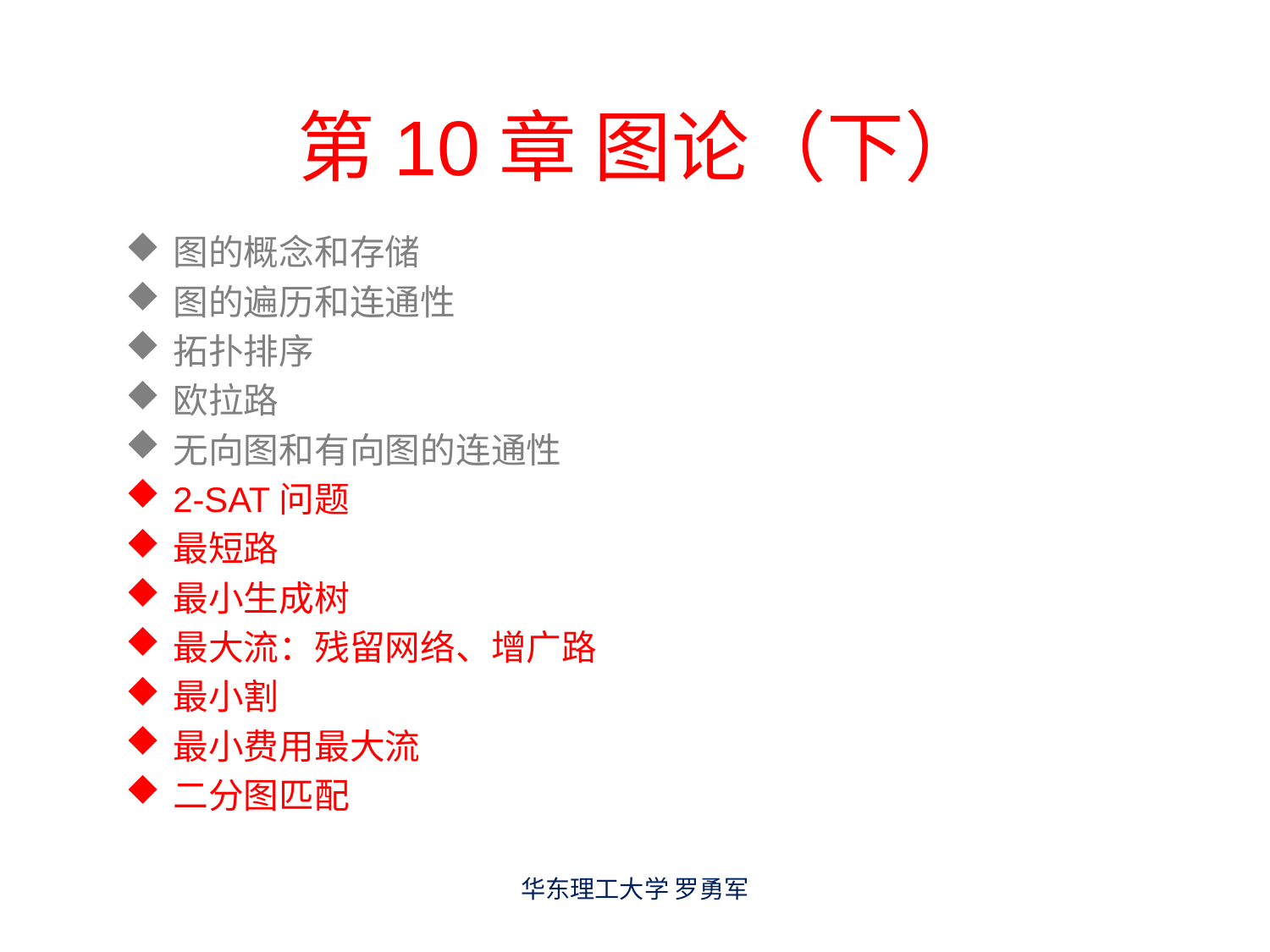

# 第10章 图论（下）
图的概念和存储
图的遍历和连通性
拓扑排序
欧拉路
无向图和有向图的连通性
2-SAT问题
最短路
最小生成树
最大流：残留网络、增广路
最小割
最小费用最大流
二分图匹配
华东理工大学 罗勇军